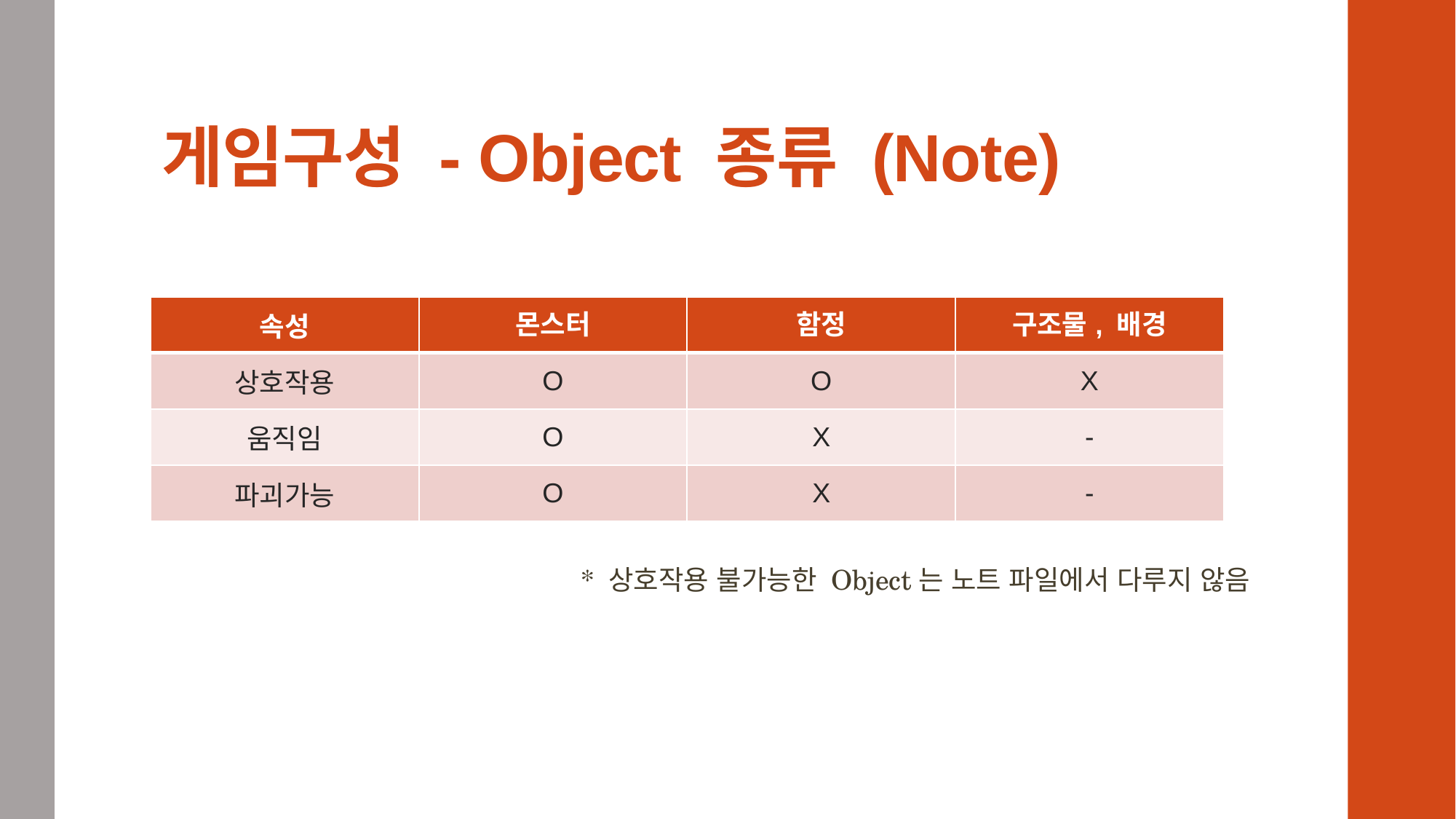

# 게임구성 - Object 종류 (Note)
| 속성 | 몬스터 | 함정 | 구조물, 배경 |
| --- | --- | --- | --- |
| 상호작용 | O | O | X |
| 움직임 | O | X | - |
| 파괴가능 | O | X | - |
* 상호작용 불가능한 Object는 노트 파일에서 다루지 않음